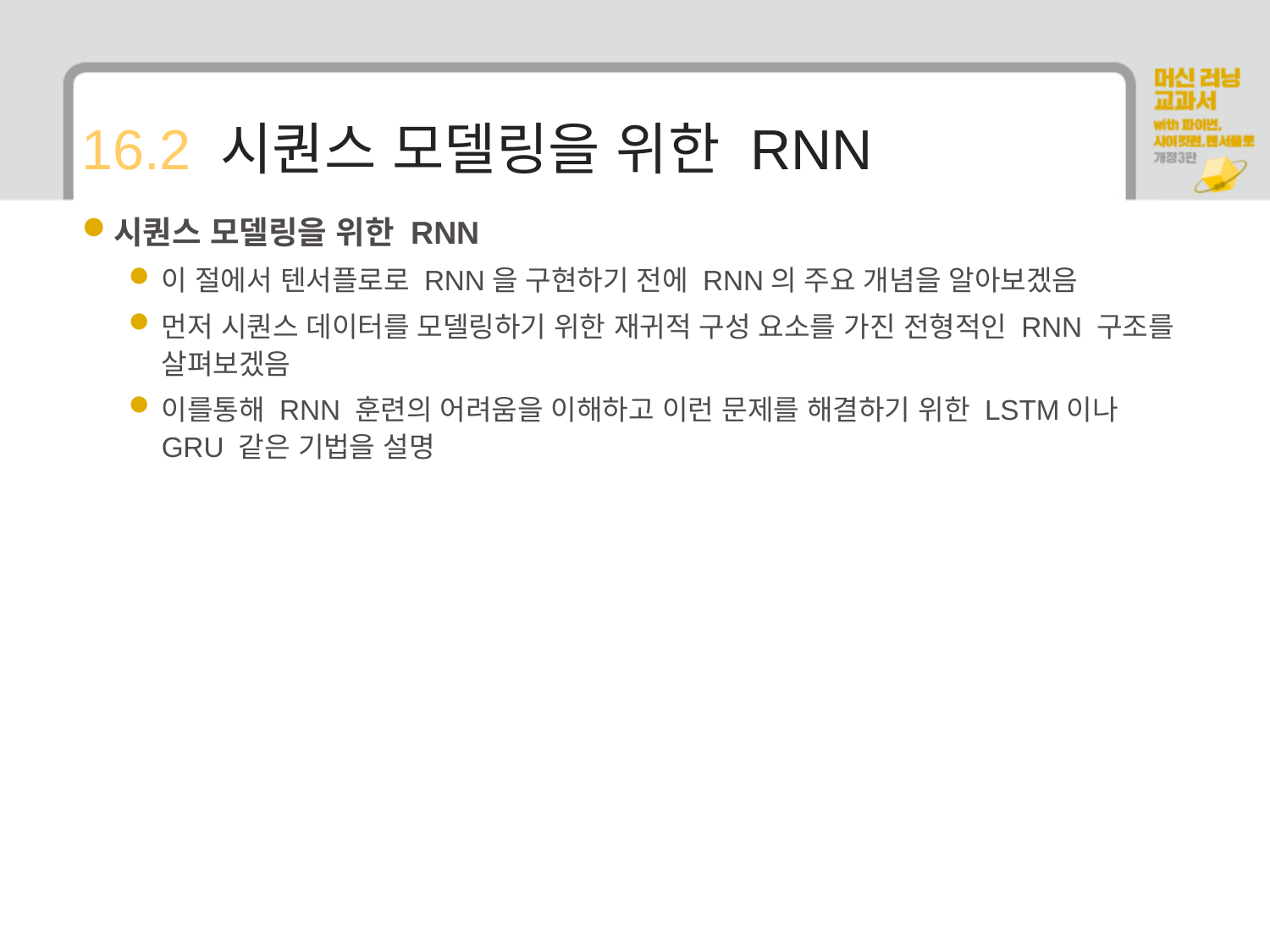

# 16.2 시퀀스 모델링을 위한 RNN
시퀀스 모델링을 위한 RNN
이 절에서 텐서플로로 RNN을 구현하기 전에 RNN의 주요 개념을 알아보겠음
먼저 시퀀스 데이터를 모델링하기 위한 재귀적 구성 요소를 가진 전형적인 RNN 구조를 살펴보겠음
이를통해 RNN 훈련의 어려움을 이해하고 이런 문제를 해결하기 위한 LSTM이나 GRU 같은 기법을 설명